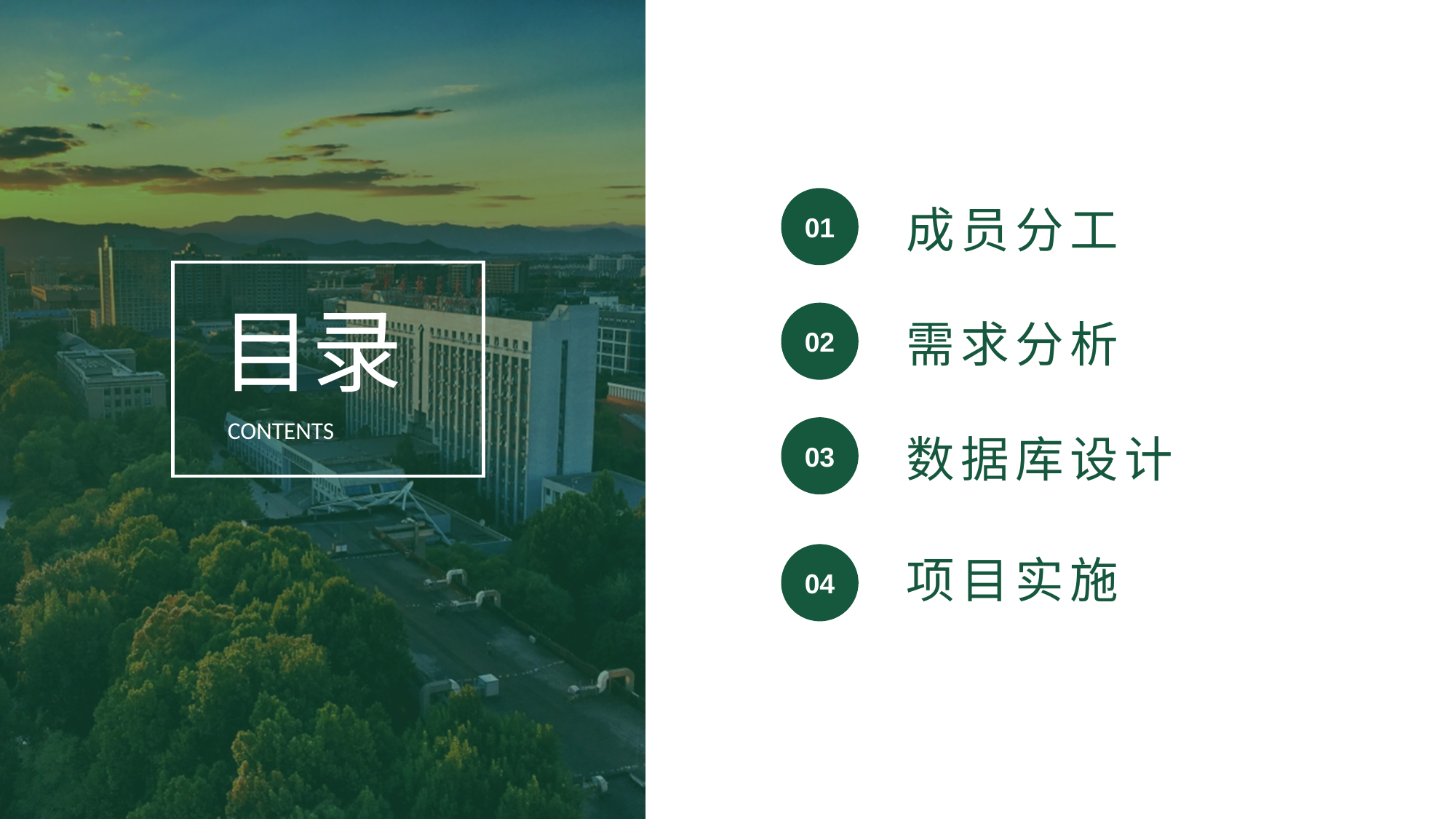

01
成员分工

目录
CONTENTS
02
需求分析
03
数据库设计
04
项目实施